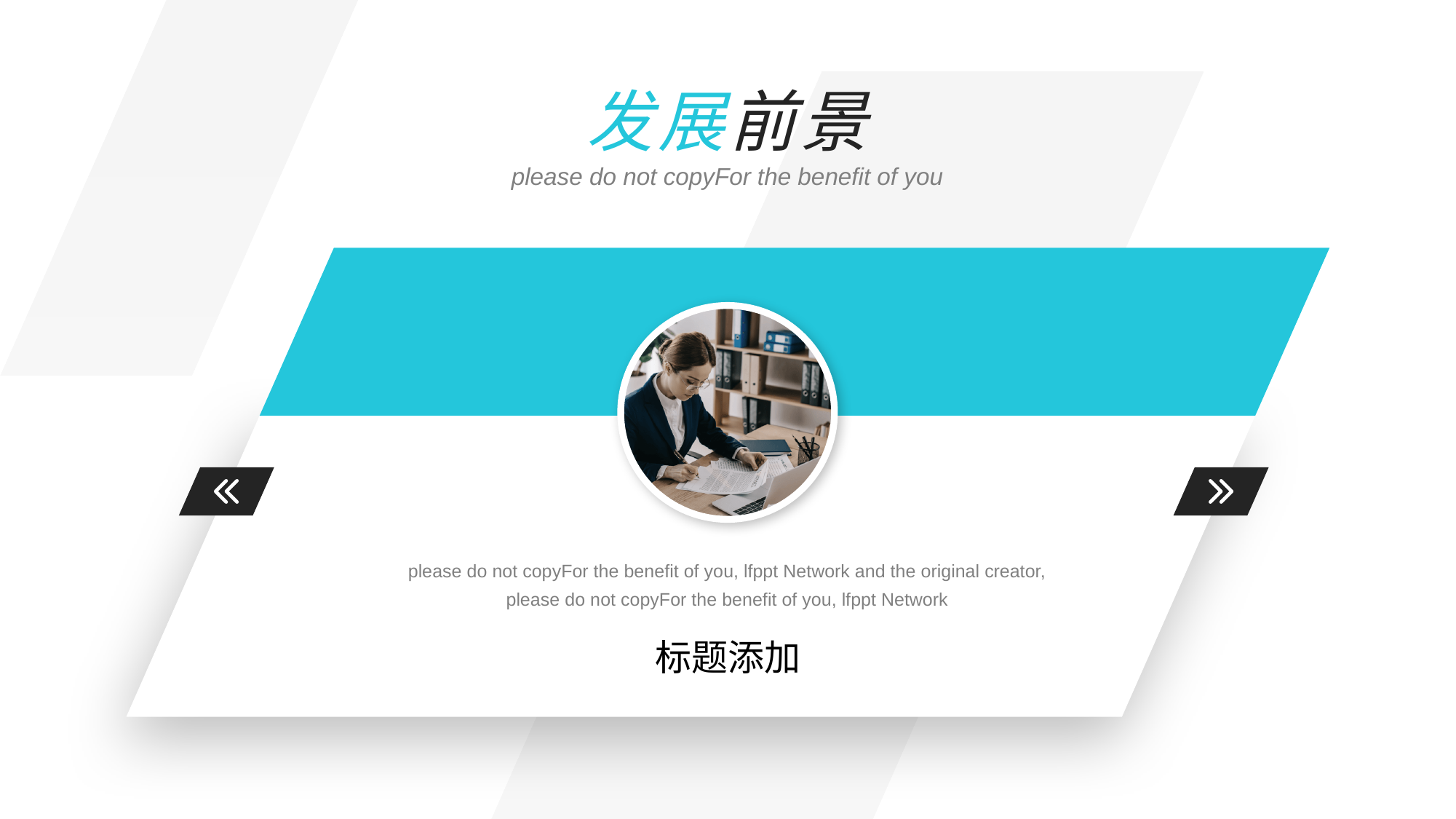

发展前景
please do not copyFor the benefit of you

please do not copyFor the benefit of you, lfppt Network and the original creator, please do not copyFor the benefit of you, lfppt Network
标题添加